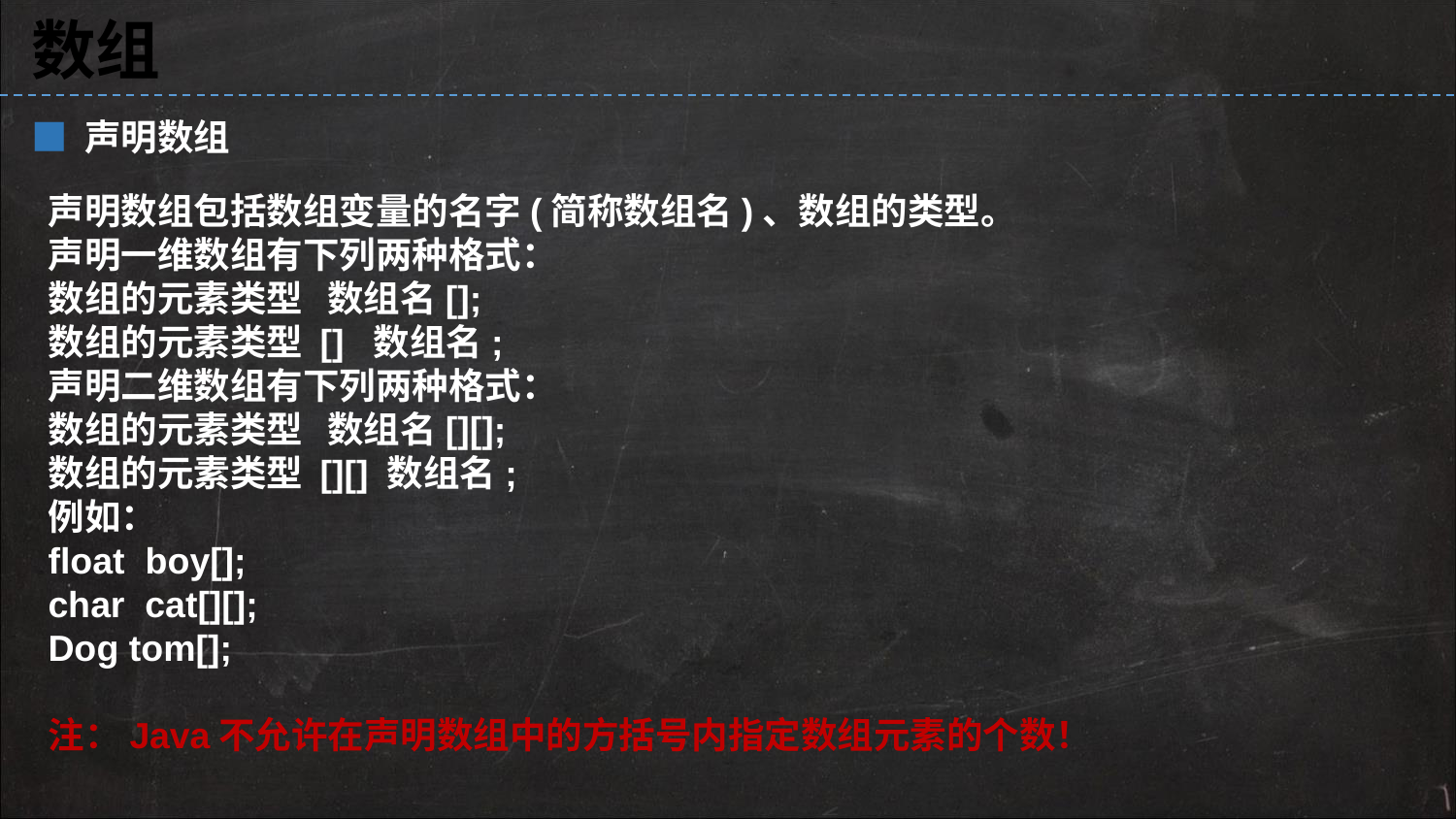

数组
■ 声明数组
声明数组包括数组变量的名字(简称数组名)、数组的类型。
声明一维数组有下列两种格式：
数组的元素类型   数组名[];
数组的元素类型 []  数组名;
声明二维数组有下列两种格式：
数组的元素类型   数组名[][];
数组的元素类型 [][] 数组名;
例如：
float  boy[];
char  cat[][];
Dog tom[];

注：Java不允许在声明数组中的方括号内指定数组元素的个数！